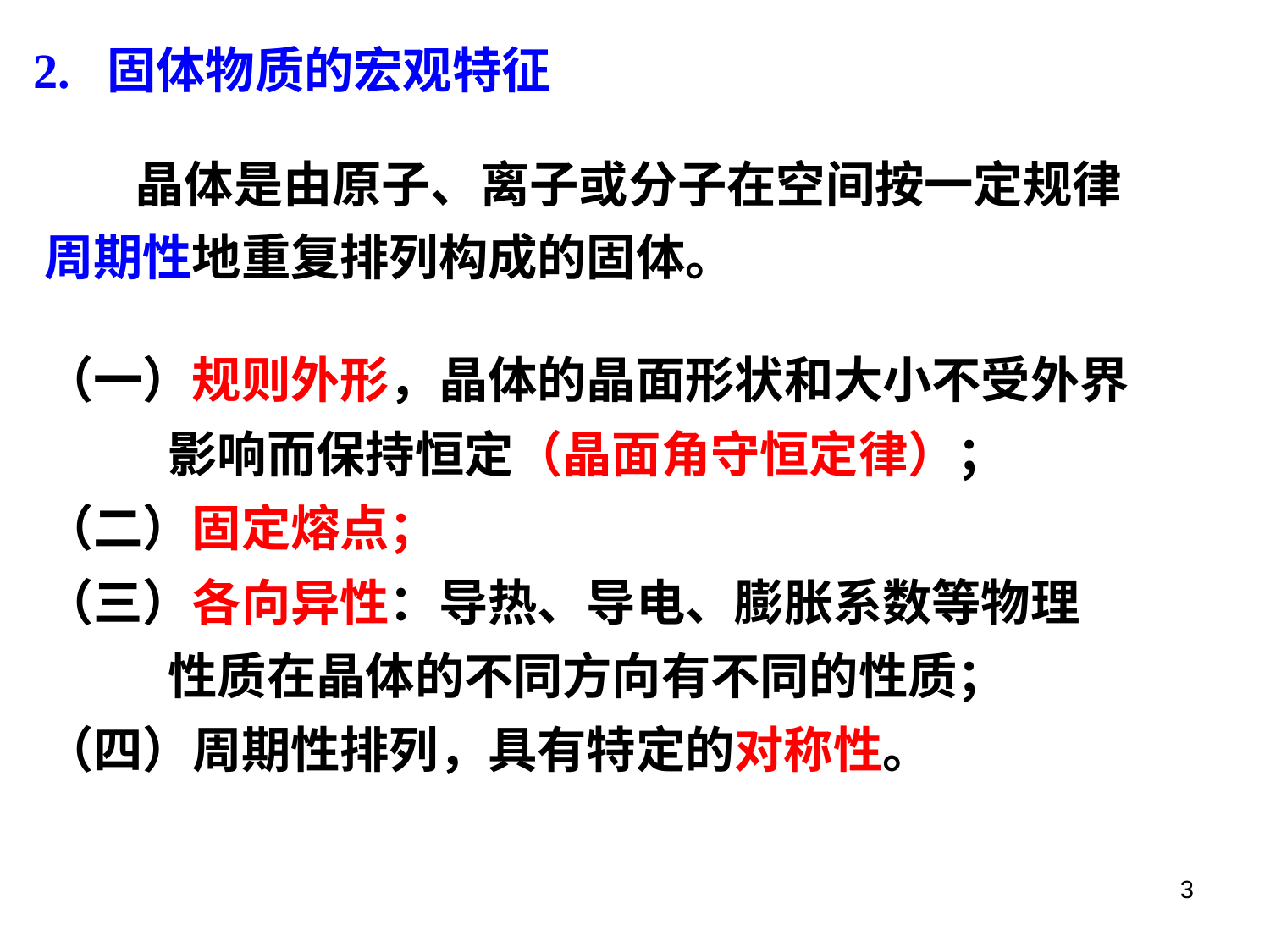

2.  固体物质的宏观特征
      晶体是由原子、离子或分子在空间按一定规律周期性地重复排列构成的固体。
（一）规则外形，晶体的晶面形状和大小不受外界
          影响而保持恒定（晶面角守恒定律）；
（二）固定熔点；
（三）各向异性：导热、导电、膨胀系数等物理
          性质在晶体的不同方向有不同的性质；
（四）周期性排列，具有特定的对称性。

3